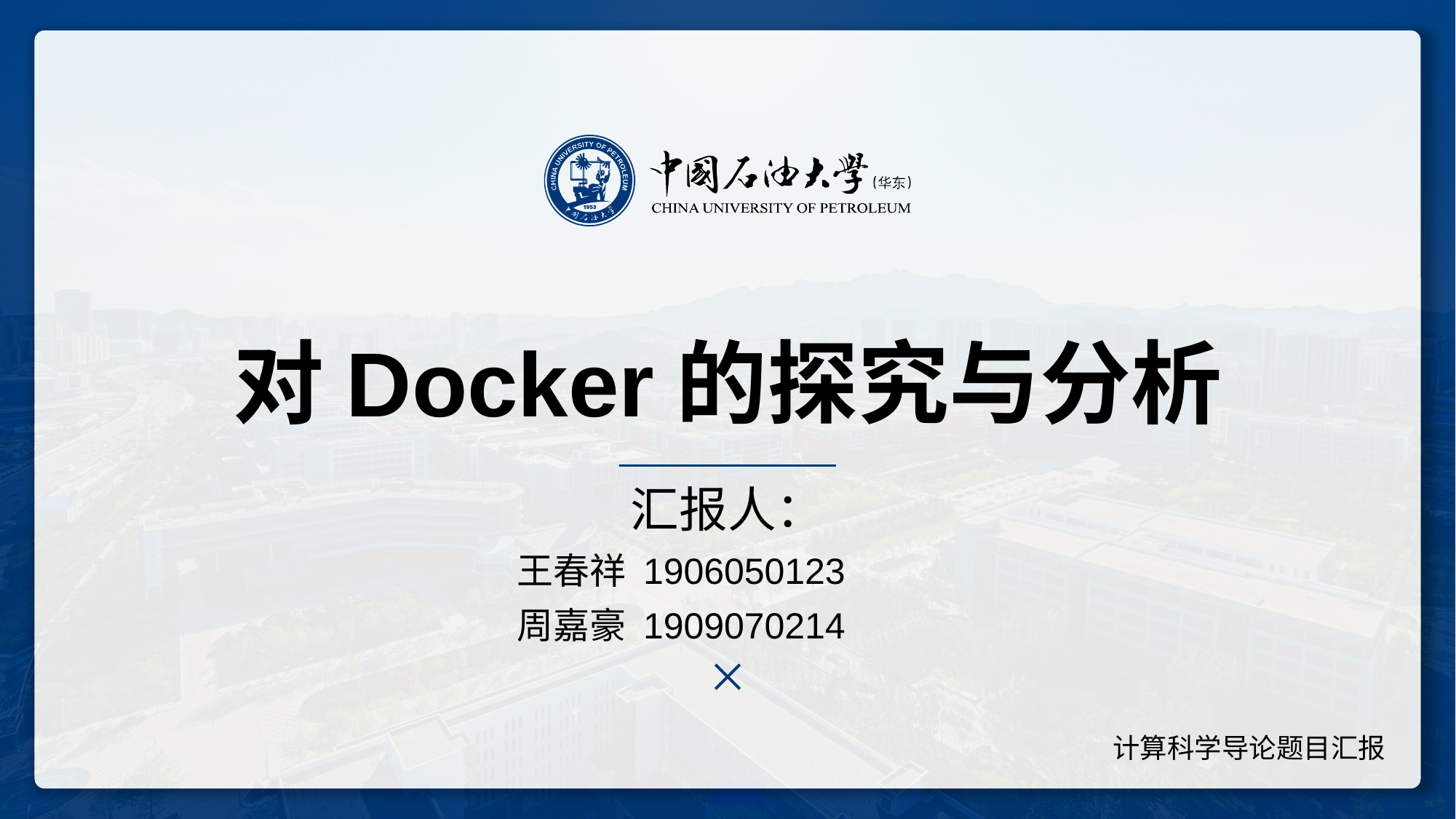

对Docker的探究与分析
汇报人：
王春祥 1906050123
周嘉豪 1909070214
计算科学导论题目汇报